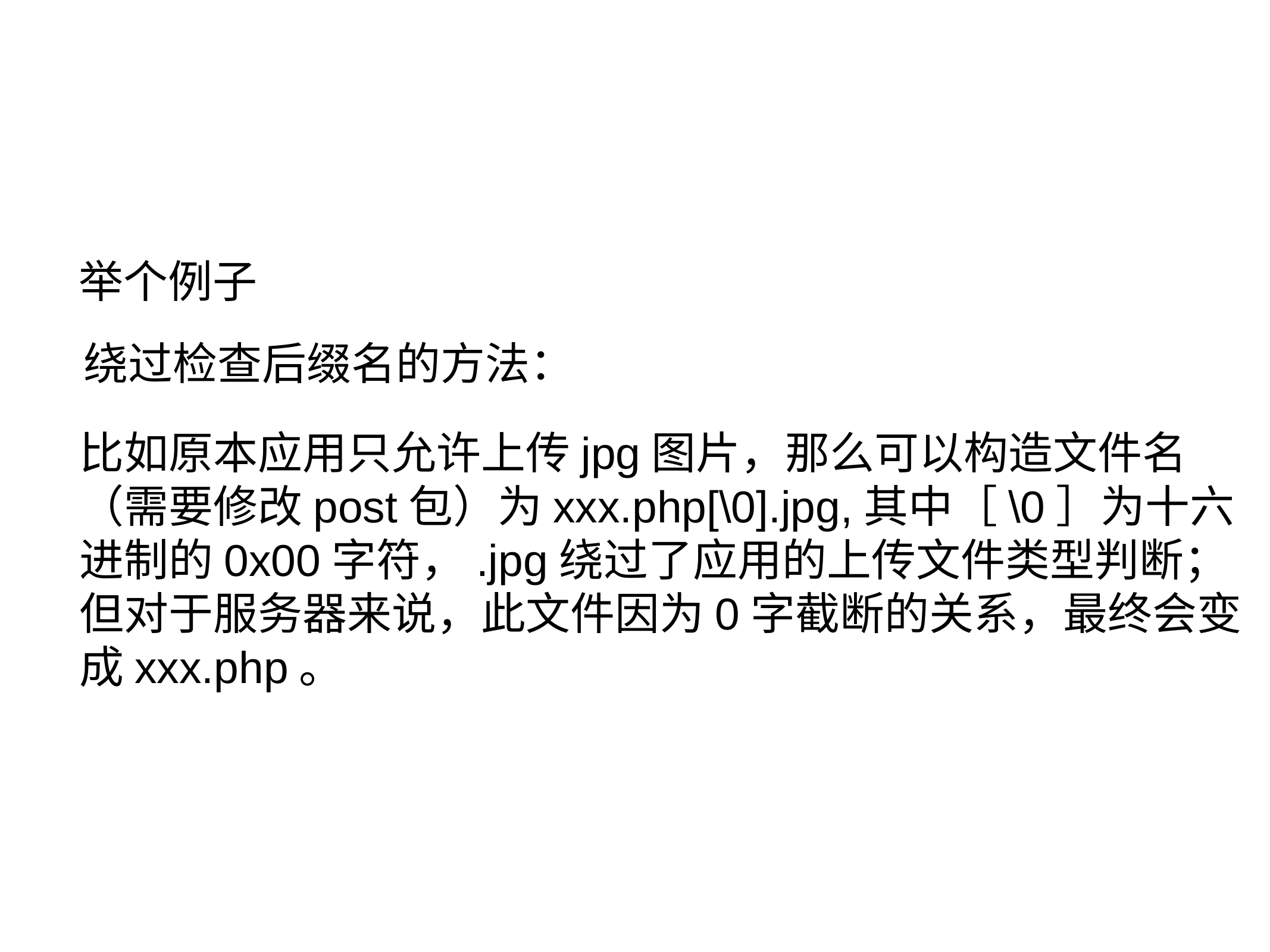

举个例子
绕过检查后缀名的方法：
比如原本应用只允许上传jpg图片，那么可以构造文件名（需要修改post包）为xxx.php[\0].jpg,其中［\0］为十六进制的0x00字符，.jpg绕过了应用的上传文件类型判断；但对于服务器来说，此文件因为0字截断的关系，最终会变成xxx.php。